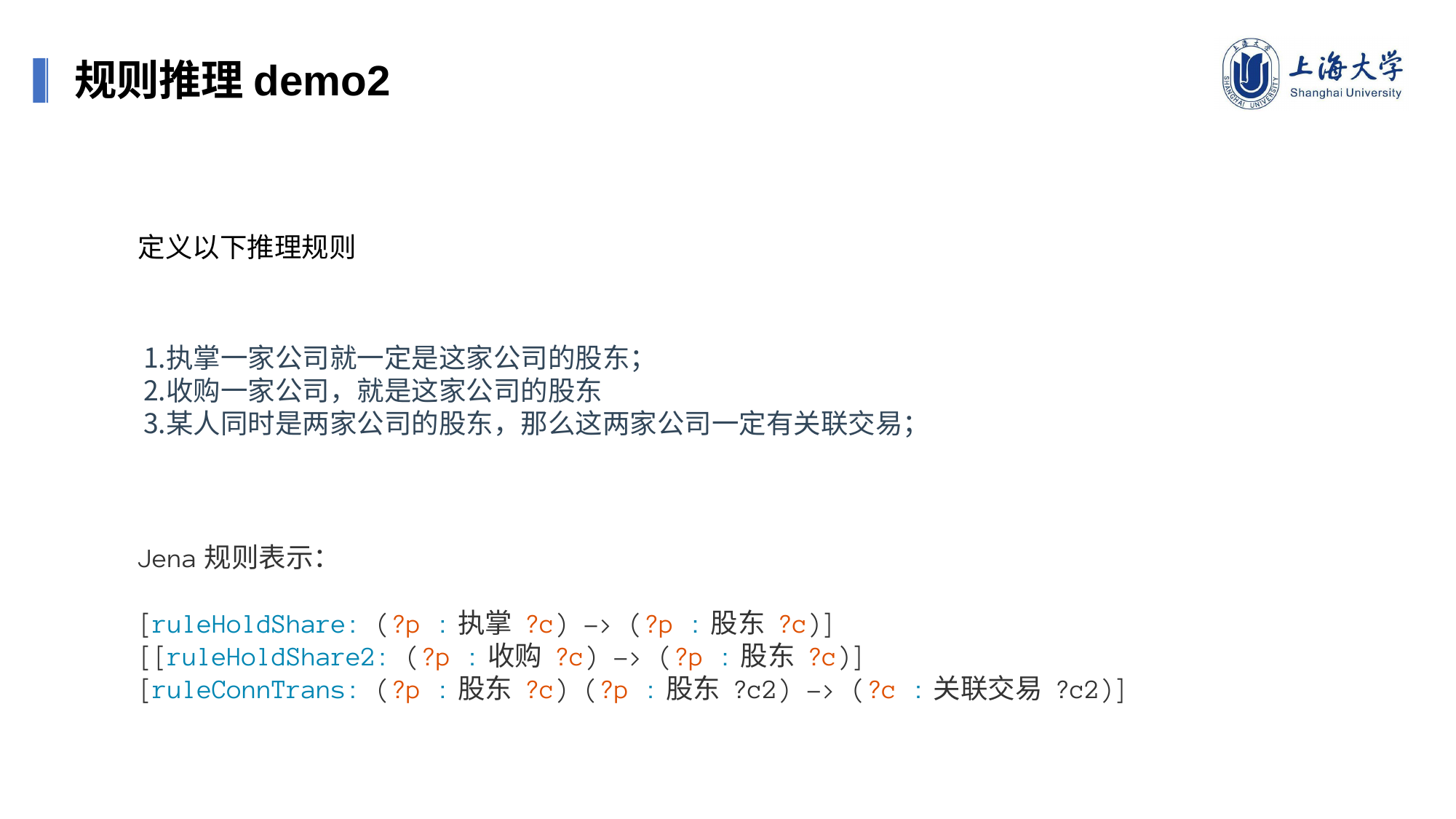

规则推理demo2

定义以下推理规则
执掌一家公司就一定是这家公司的股东；
收购一家公司，就是这家公司的股东
某人同时是两家公司的股东，那么这两家公司一定有关联交易；
Jena规则表示：

[ruleHoldShare: (?p :执掌 ?c) -> (?p :股东 ?c)]
[[ruleHoldShare2: (?p :收购 ?c) -> (?p :股东 ?c)]
[ruleConnTrans: (?p :股东 ?c) (?p :股东 ?c2) -> (?c :关联交易 ?c2)]